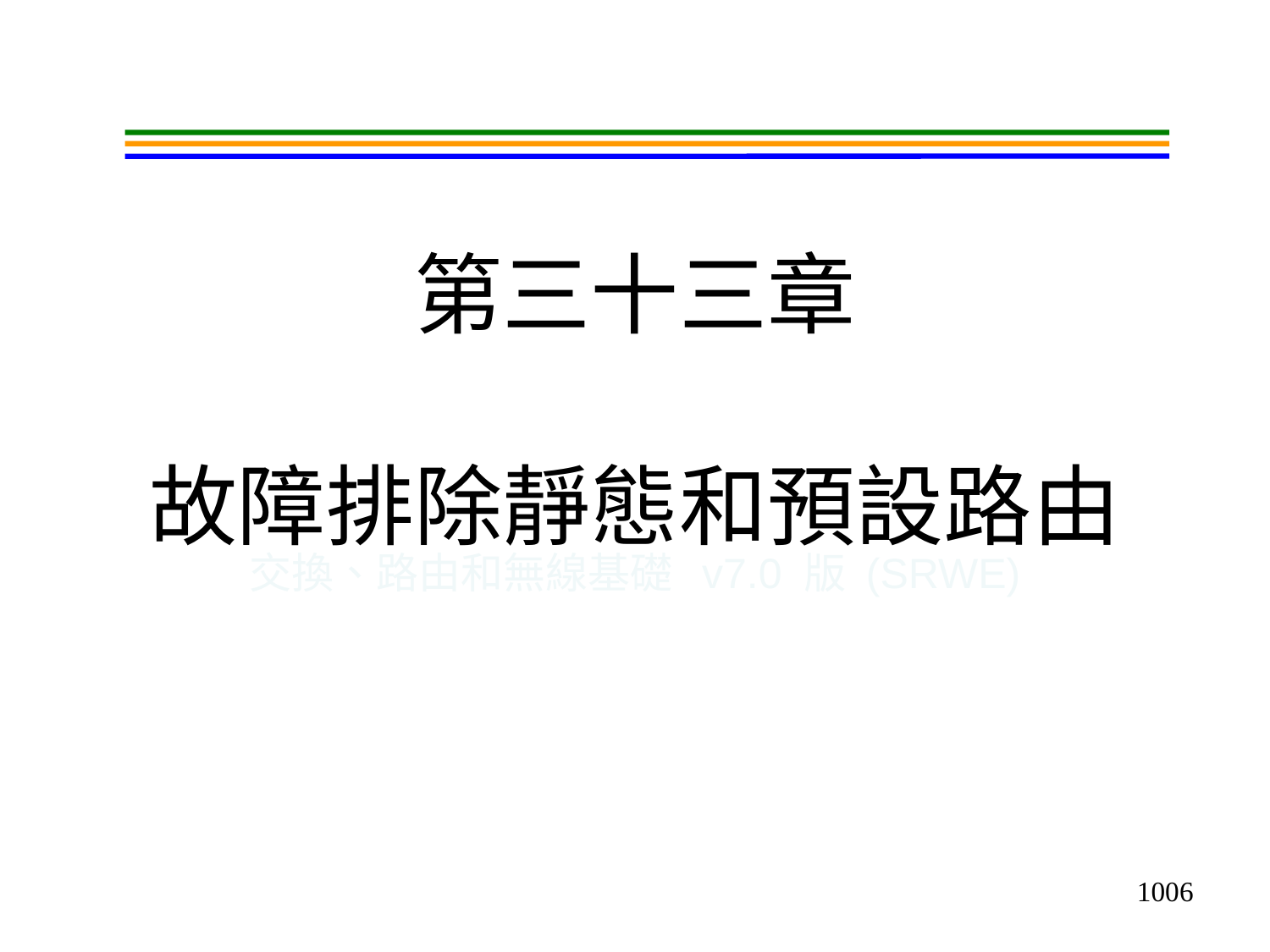

# 第三十三章 故障排除靜態和預設路由
交換、路由和無線基礎  v7.0 版 (SRWE)

1006